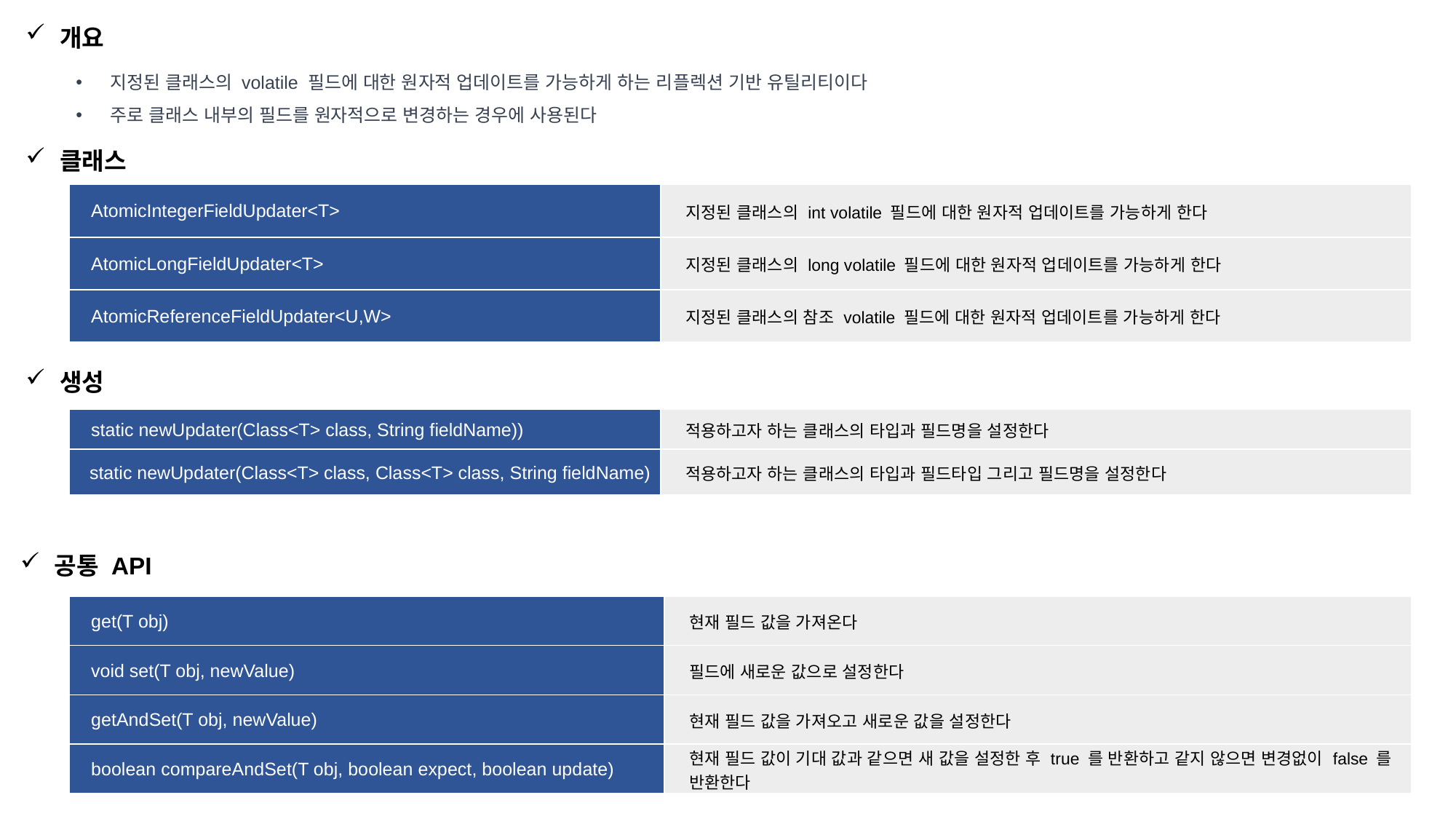

개요
지정된 클래스의 volatile 필드에 대한 원자적 업데이트를 가능하게 하는 리플렉션 기반 유틸리티이다
주로 클래스 내부의 필드를 원자적으로 변경하는 경우에 사용된다
클래스
| AtomicIntegerFieldUpdater<T> | 지정된 클래스의 int volatile 필드에 대한 원자적 업데이트를 가능하게 한다 |
| --- | --- |
| AtomicLongFieldUpdater<T> | 지정된 클래스의 long volatile 필드에 대한 원자적 업데이트를 가능하게 한다 |
| AtomicReferenceFieldUpdater<U,W> | 지정된 클래스의 참조 volatile 필드에 대한 원자적 업데이트를 가능하게 한다 |
생성
| static newUpdater(Class<T> class, String fieldName)) | 적용하고자 하는 클래스의 타입과 필드명을 설정한다 |
| --- | --- |
| static newUpdater(Class<T> class, Class<T> class, String fieldName) | 적용하고자 하는 클래스의 타입과 필드타입 그리고 필드명을 설정한다 |
공통 API
| get(T obj) | 현재 필드 값을 가져온다 |
| --- | --- |
| void set(T obj, newValue) | 필드에 새로운 값으로 설정한다 |
| getAndSet(T obj, newValue) | 현재 필드 값을 가져오고 새로운 값을 설정한다 |
| boolean compareAndSet(T obj, boolean expect, boolean update) | 현재 필드 값이 기대 값과 같으면 새 값을 설정한 후 true 를 반환하고 같지 않으면 변경없이 false 를 반환한다 |